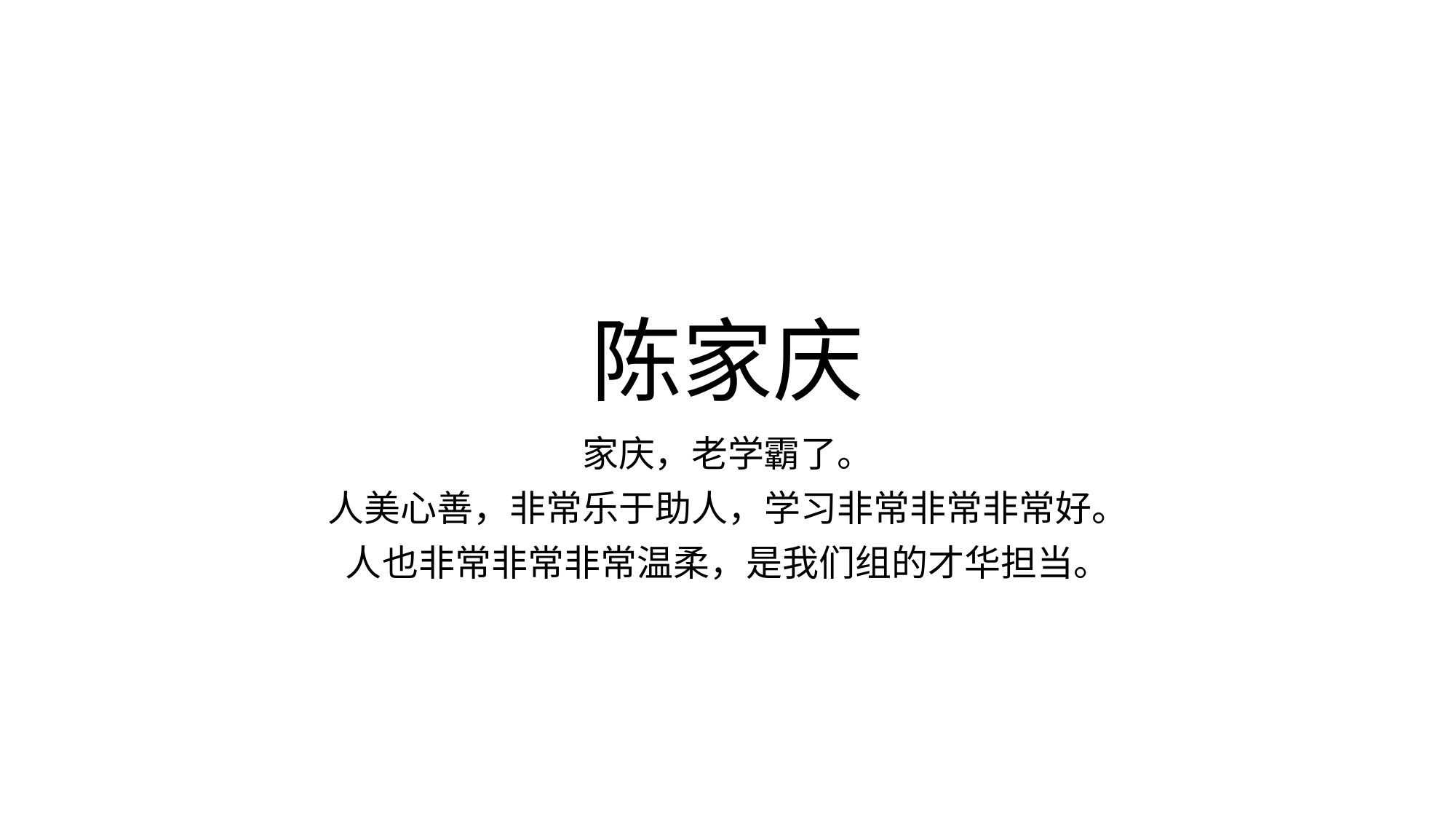

# 陈家庆
家庆，老学霸了。
人美心善，非常乐于助人，学习非常非常非常好。
人也非常非常非常温柔，是我们组的才华担当。